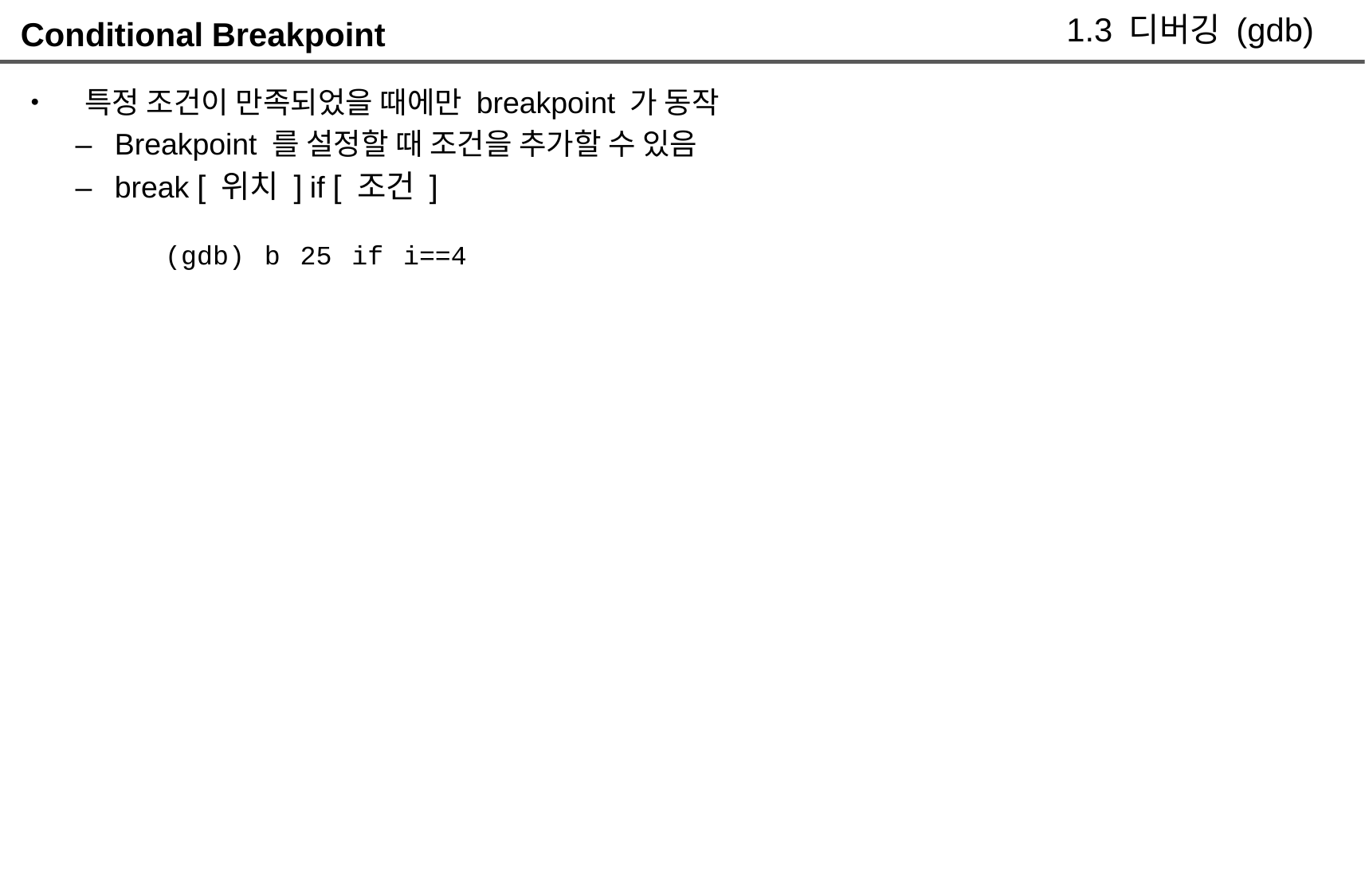

1.3 디버깅 (gdb)
Conditional Breakpoint

•    특정 조건이 만족되었을 때에만 breakpoint 가 동작
	–   Breakpoint 를 설정할 때 조건을 추가할 수 있음
	–   break [ 위치 ] if [ 조건 ]

		(gdb)   b   25   if   i==4